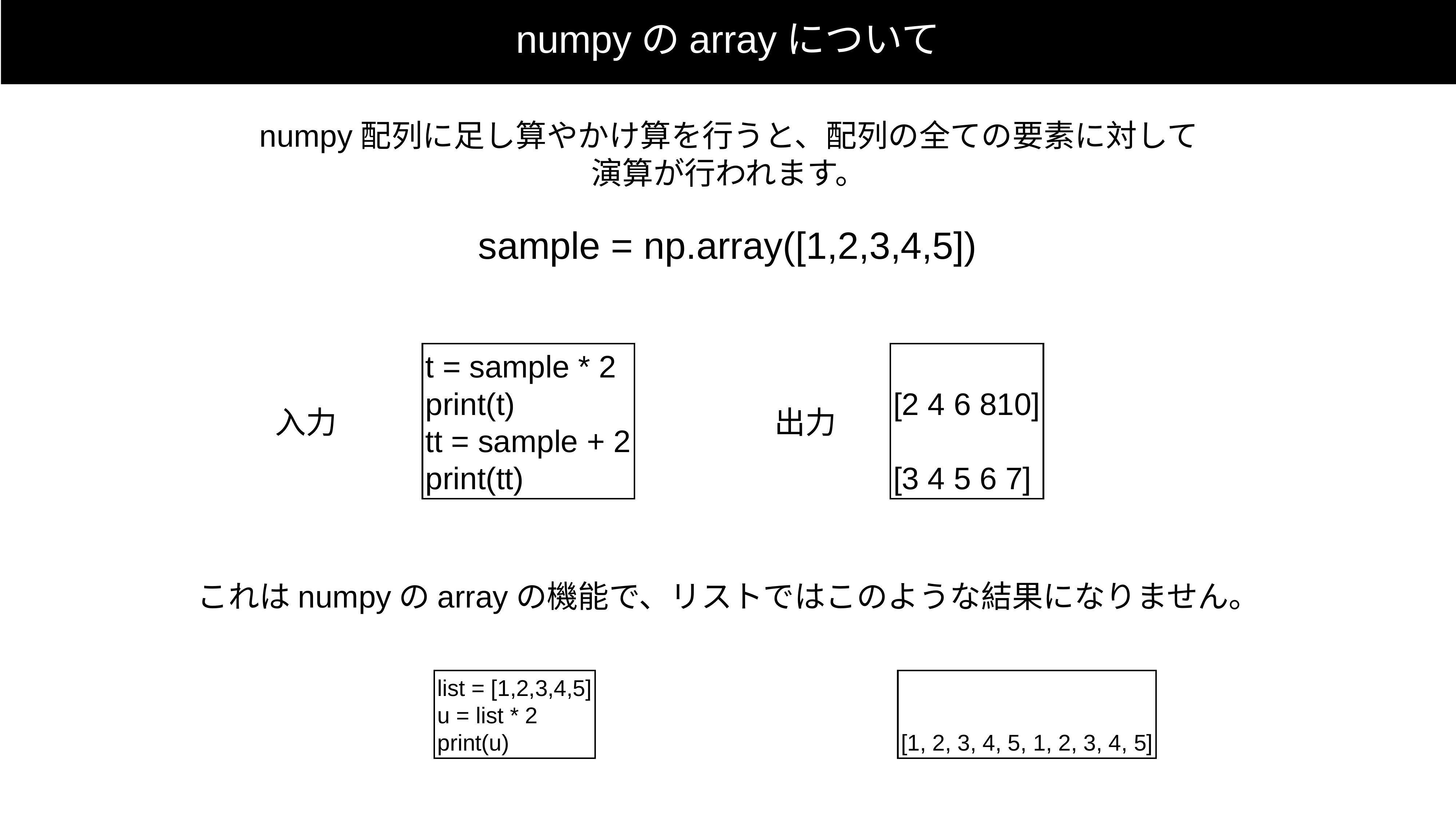

numpyのarrayについて
numpy配列に足し算やかけ算を行うと、配列の全ての要素に対して
演算が行われます。
sample = np.array([1,2,3,4,5])
t = sample * 2
print(t)
tt = sample + 2
print(tt)

[2 4 6 810]

[3 4 5 6 7]
入力
出力
これはnumpyのarrayの機能で、リストではこのような結果になりません。
list = [1,2,3,4,5]
u = list * 2
print(u)

[1, 2, 3, 4, 5, 1, 2, 3, 4, 5]